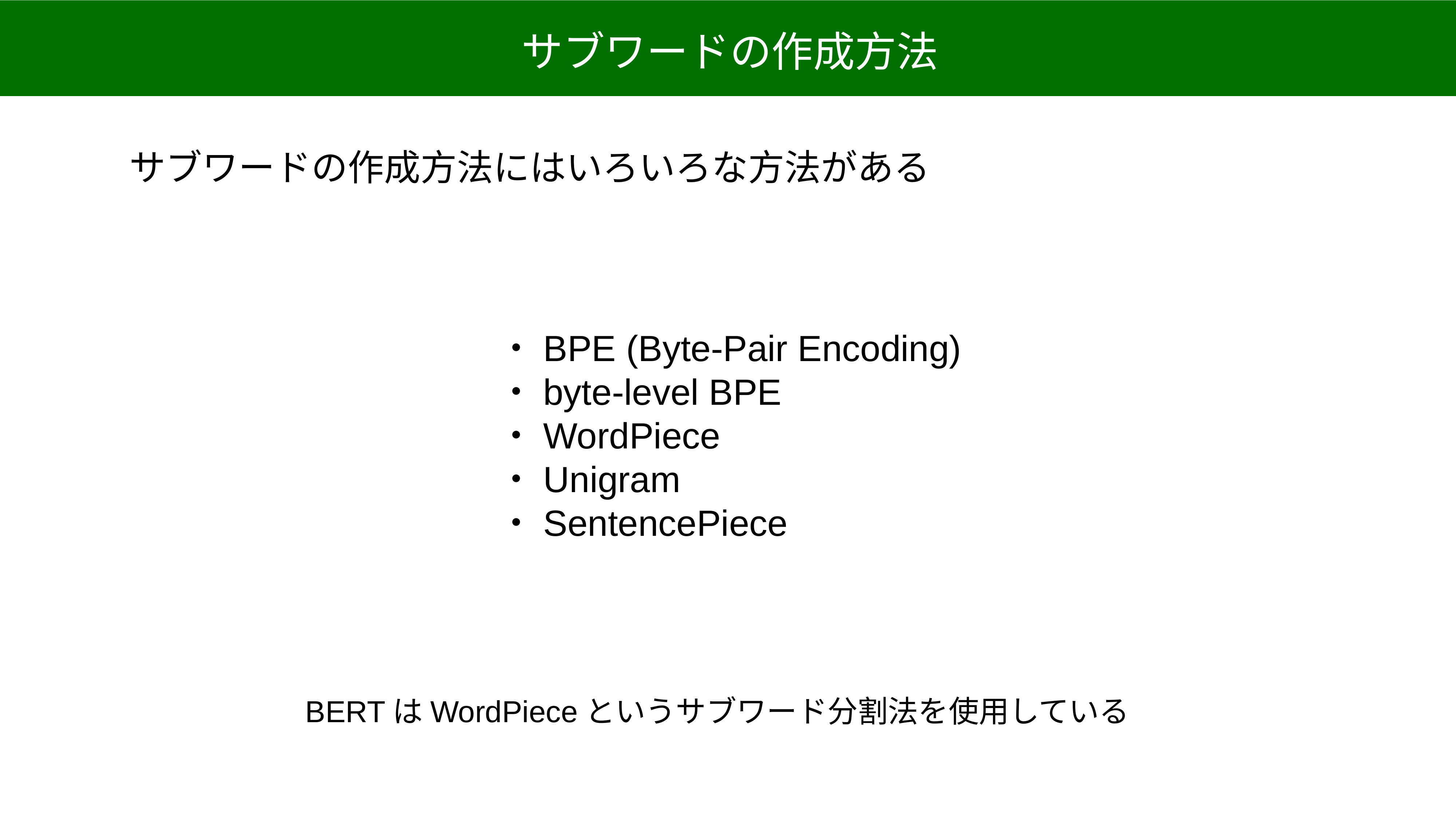

サブワードの作成方法
サブワードの作成方法にはいろいろな方法がある
・BPE (Byte-Pair Encoding)
・byte-level BPE
・WordPiece
・Unigram
・SentencePiece
BERTはWordPieceというサブワード分割法を使用している